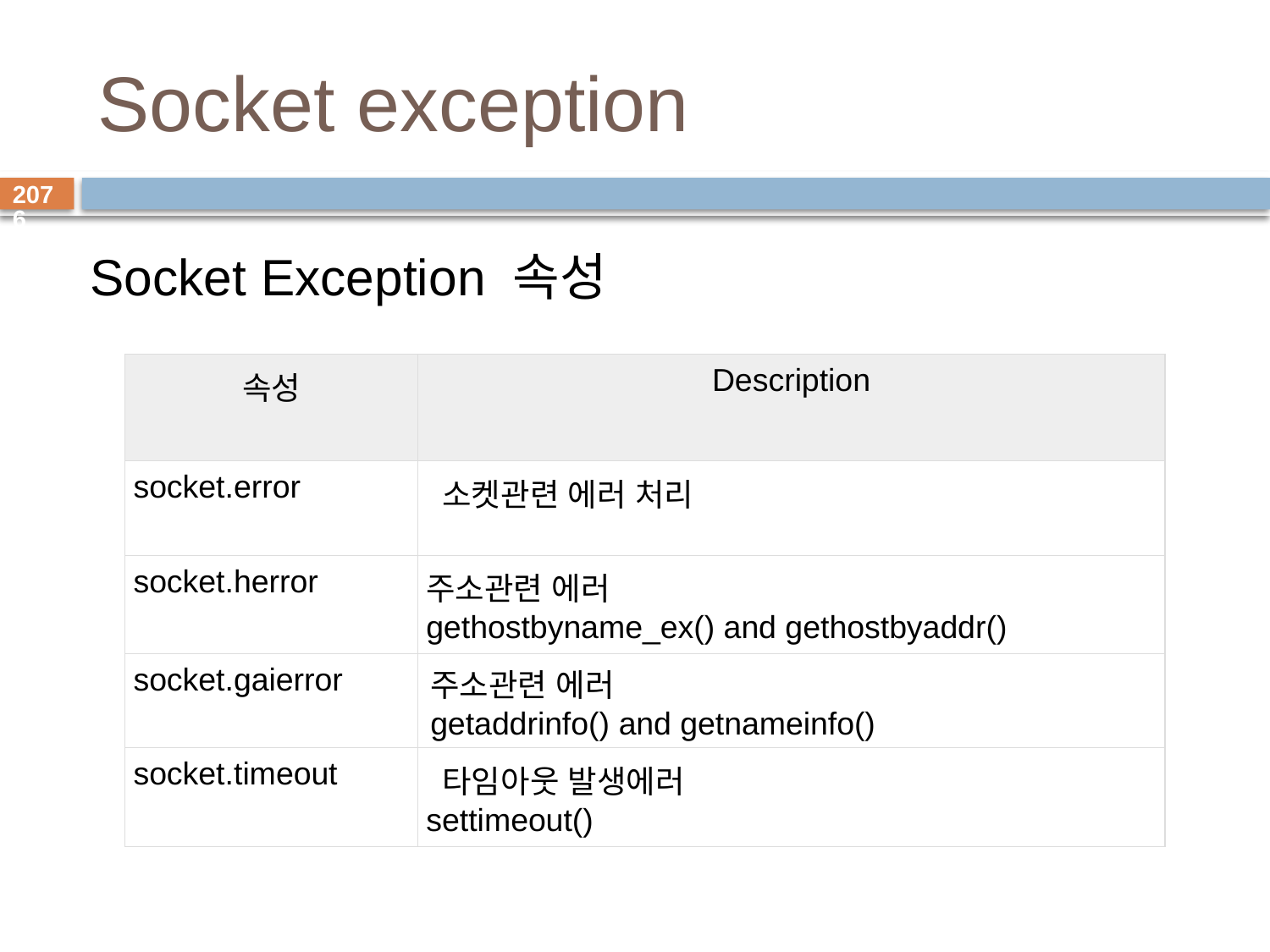

# Socket exception
2076
 Socket Exception 속성
| 속성 | Description |
| --- | --- |
| socket.error | 소켓관련 에러 처리 |
| socket.herror | 주소관련 에러 gethostbyname\_ex() and gethostbyaddr() |
| socket.gaierror | 주소관련 에러 getaddrinfo() and getnameinfo() |
| socket.timeout | 타임아웃 발생에러 settimeout() |